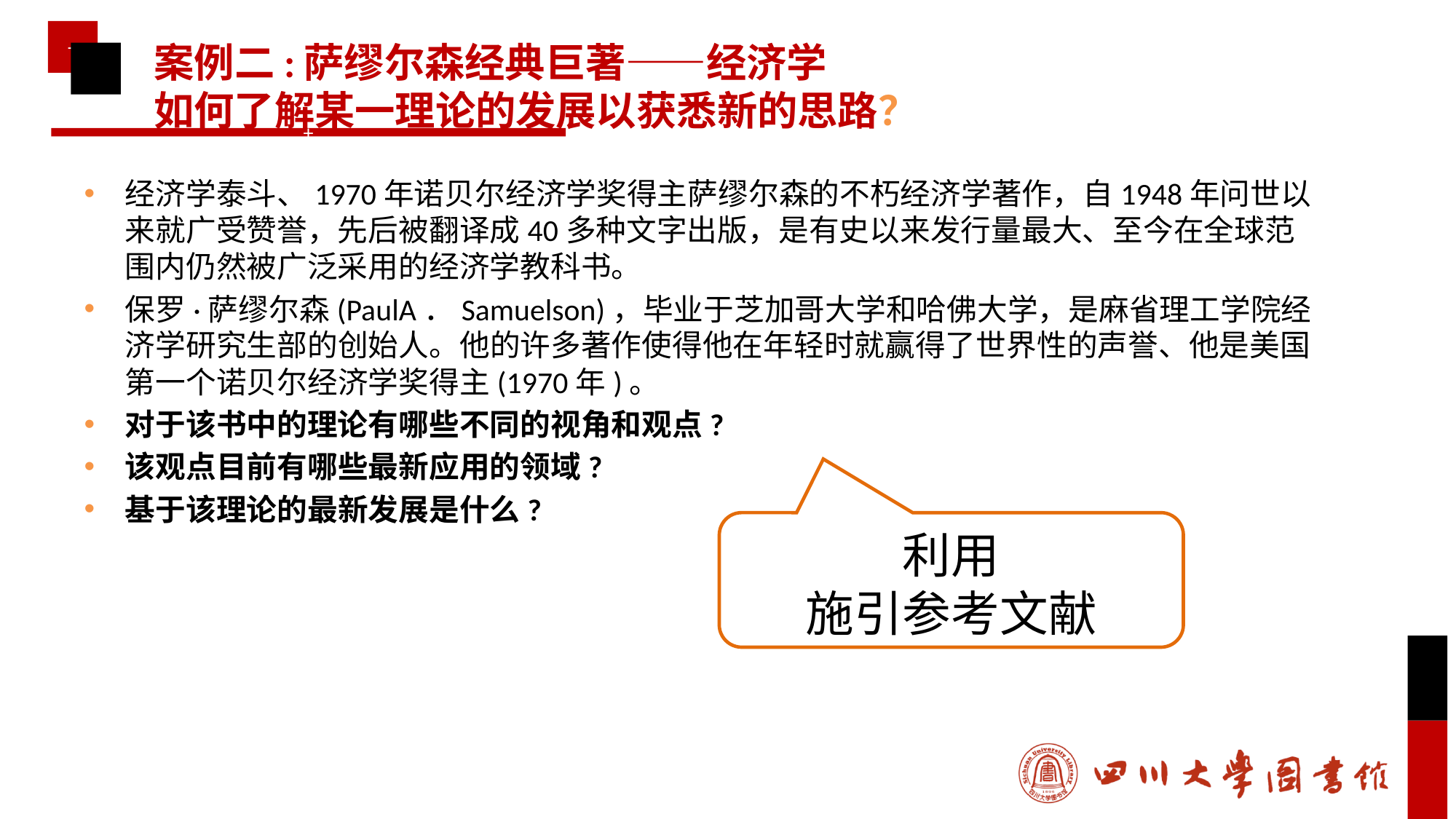

# 案例二:萨缪尔森经典巨著——经济学 如何了解某一理论的发展以获悉新的思路？
经济学泰斗、1970年诺贝尔经济学奖得主萨缪尔森的不朽经济学著作，自1948年问世以来就广受赞誉，先后被翻译成40多种文字出版，是有史以来发行量最大、至今在全球范围内仍然被广泛采用的经济学教科书。
保罗·萨缪尔森(PaulA．Samuelson)，毕业于芝加哥大学和哈佛大学，是麻省理工学院经济学研究生部的创始人。他的许多著作使得他在年轻时就赢得了世界性的声誉、他是美国第一个诺贝尔经济学奖得主(1970年)。
对于该书中的理论有哪些不同的视角和观点?
该观点目前有哪些最新应用的领域?
基于该理论的最新发展是什么?
利用
施引参考文献